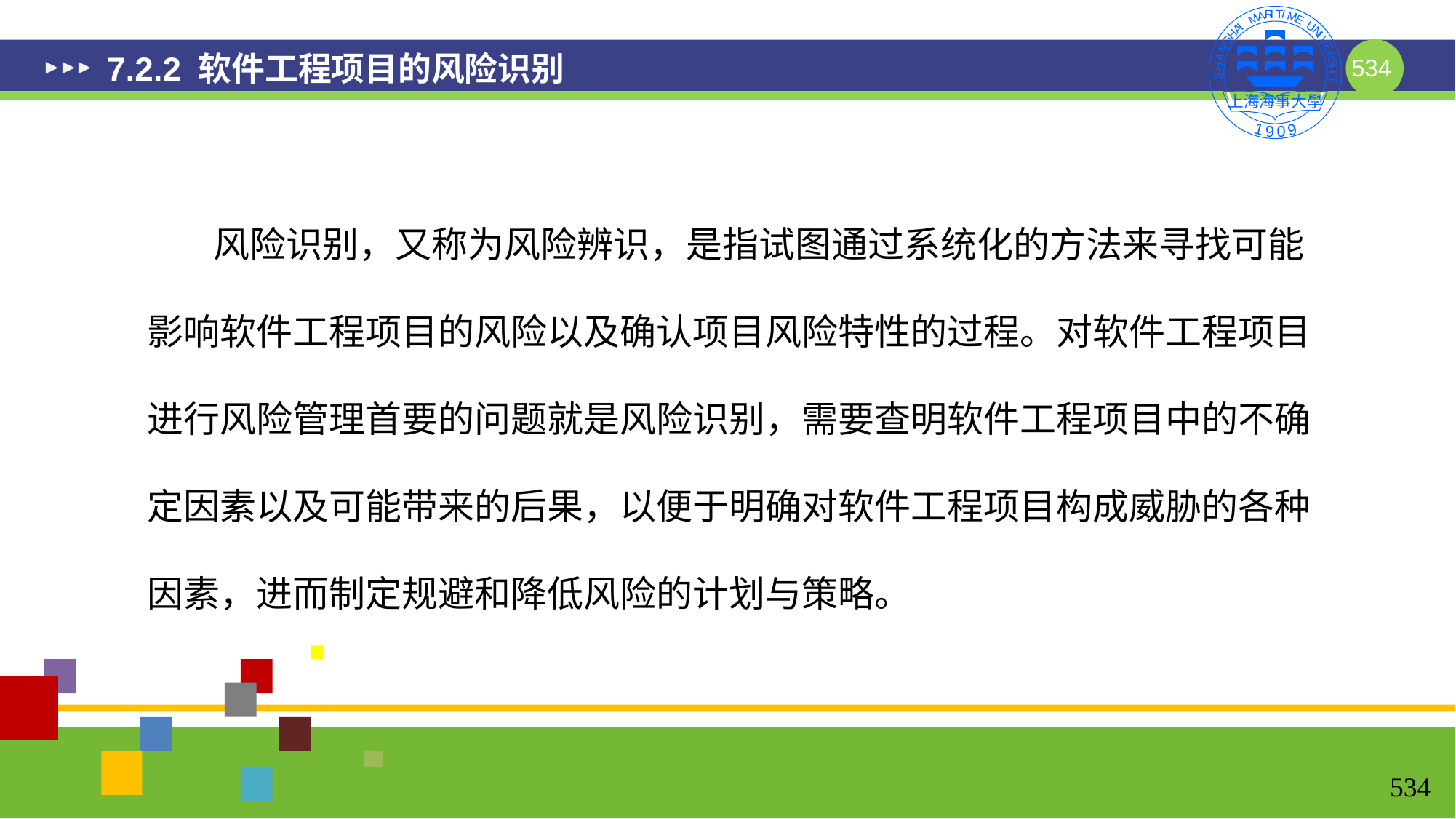

# 7.2.2 软件工程项目的风险识别
       风险识别，又称为风险辨识，是指试图通过系统化的方法来寻找可能影响软件工程项目的风险以及确认项目风险特性的过程。对软件工程项目进行风险管理首要的问题就是风险识别，需要查明软件工程项目中的不确定因素以及可能带来的后果，以便于明确对软件工程项目构成威胁的各种因素，进而制定规避和降低风险的计划与策略。

534

534